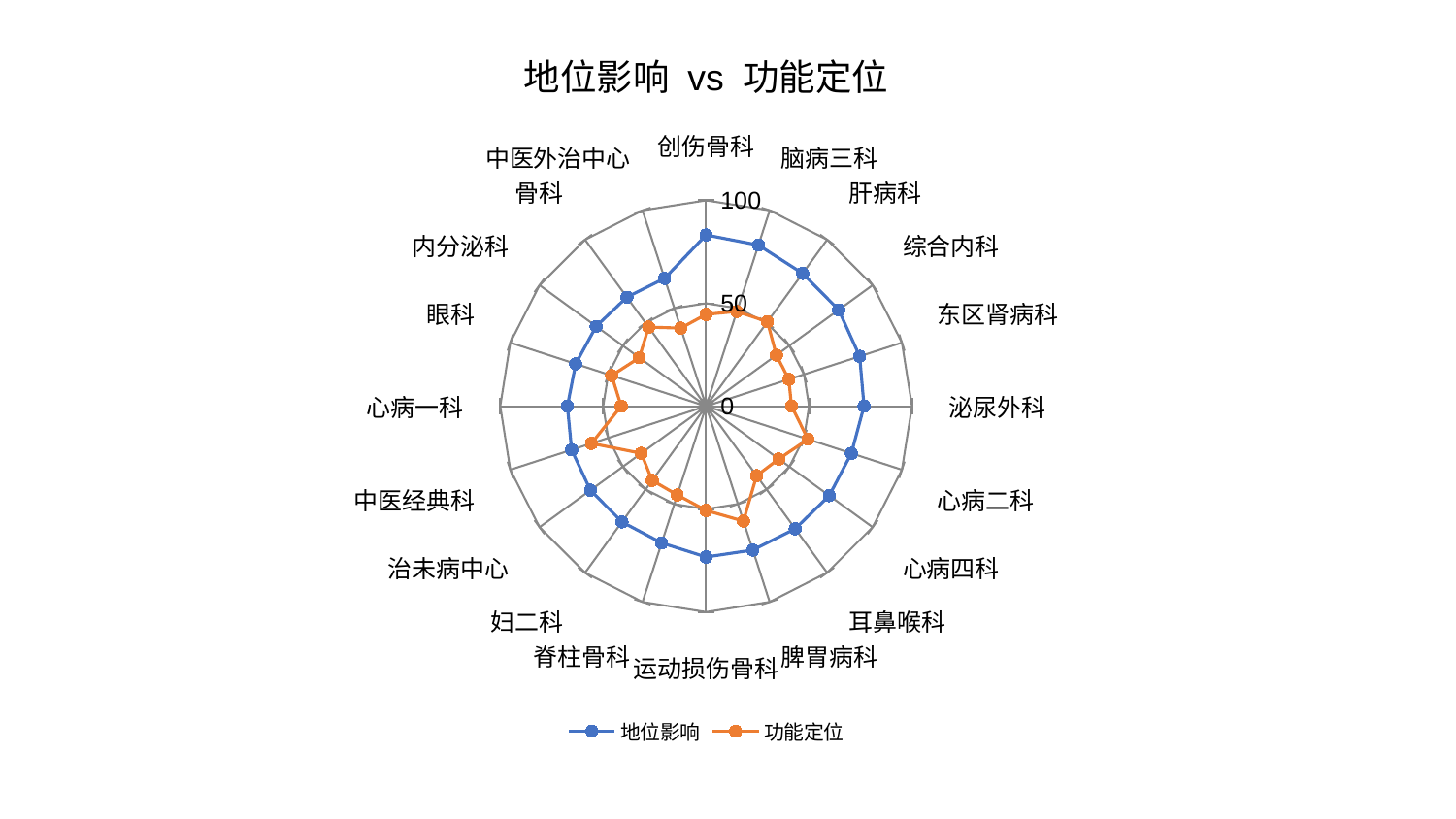

### Chart: 地位影响 vs 功能定位

| Category | 地位影响 | 功能定位 |
|---|---|---|
| 创伤骨科 | 83.21189990580868 | 44.61960405949586 |
| 脑病三科 | 82.30289378865035 | 48.41186095452554 |
| 肝病科 | 79.74504373065048 | 50.69287380432345 |
| 综合内科 | 79.6035475756267 | 42.21860777728222 |
| 东区肾病科 | 78.42923977099908 | 42.242328489112666 |
| 泌尿外科 | 76.70873309524377 | 41.49433256533066 |
| 心病二科 | 74.20422487763614 | 52.07191807789394 |
| 心病四科 | 73.93945752245568 | 43.651439087150784 |
| 耳鼻喉科 | 73.61917967211107 | 41.7477545335441 |
| 脾胃病科 | 73.48620757360807 | 58.69327096920498 |
| 运动损伤骨科 | 73.27462354651638 | 50.66095428409486 |
| 脊柱骨科 | 69.85749512689549 | 45.33175805031407 |
| 妇二科 | 69.52896617677325 | 44.572542631336695 |
| 治未病中心 | 69.4596934366743 | 38.96006549530751 |
| 中医经典科 | 68.680169804141 | 58.5491508519914 |
| 心病一科 | 67.37608292896364 | 41.246343040930476 |
| 眼科 | 66.59927234486295 | 48.238956266038365 |
| 内分泌科 | 66.01889464093341 | 40.09088224295847 |
| 骨科 | 65.47691933310065 | 47.508852767511954 |
| 中医外治中心 | 65.27776211080493 | 39.88052246511183 |
97